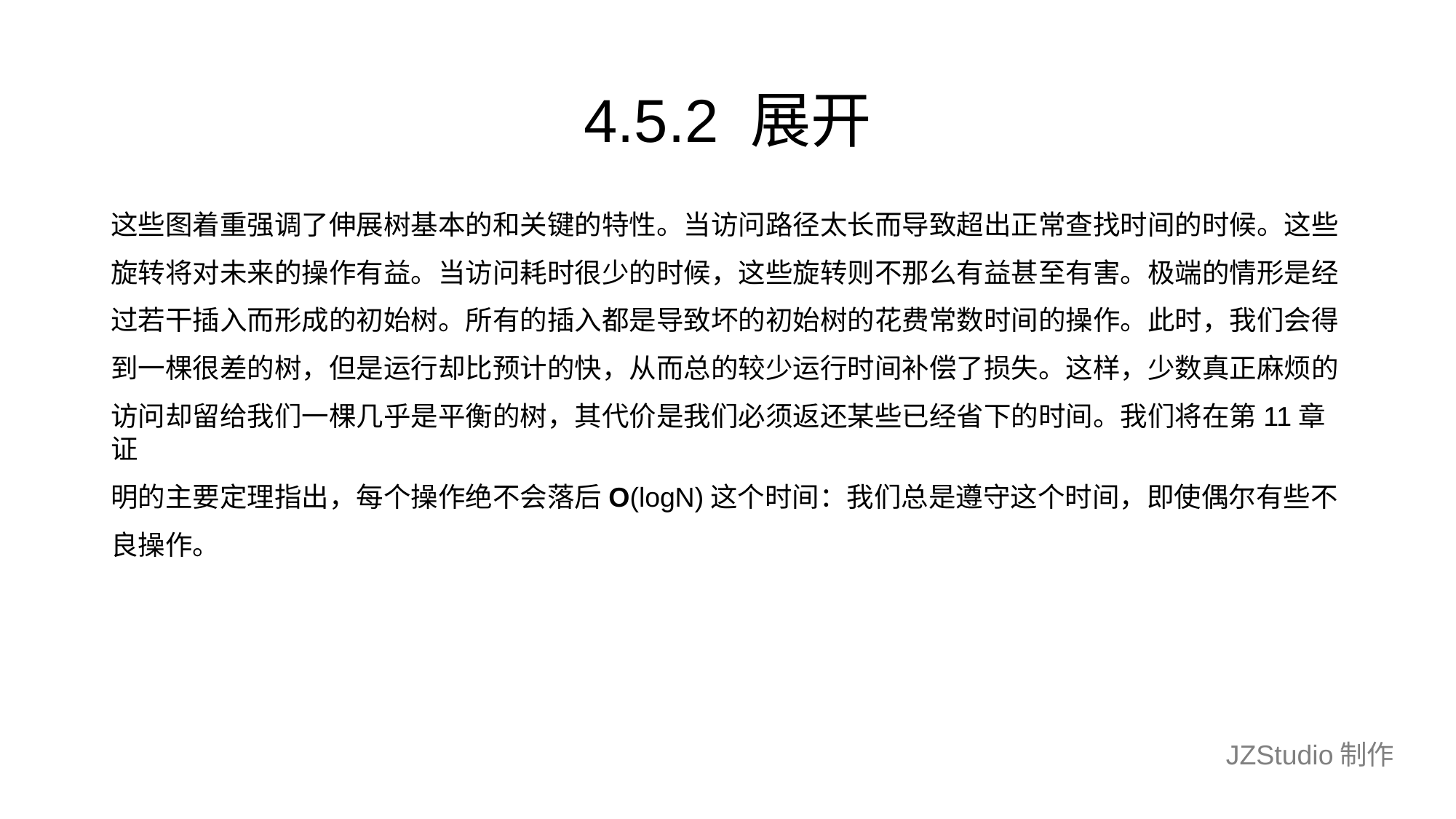

# 4.5.2 展开
这些图着重强调了伸展树基本的和关键的特性。当访问路径太长而导致超出正常查找时间的时候。这些
旋转将对未来的操作有益。当访问耗时很少的时候，这些旋转则不那么有益甚至有害。极端的情形是经
过若干插入而形成的初始树。所有的插入都是导致坏的初始树的花费常数时间的操作。此时，我们会得
到一棵很差的树，但是运行却比预计的快，从而总的较少运行时间补偿了损失。这样，少数真正麻烦的
访问却留给我们一棵几乎是平衡的树，其代价是我们必须返还某些已经省下的时间。我们将在第11章证
明的主要定理指出，每个操作绝不会落后O(logN)这个时间：我们总是遵守这个时间，即使偶尔有些不
良操作。